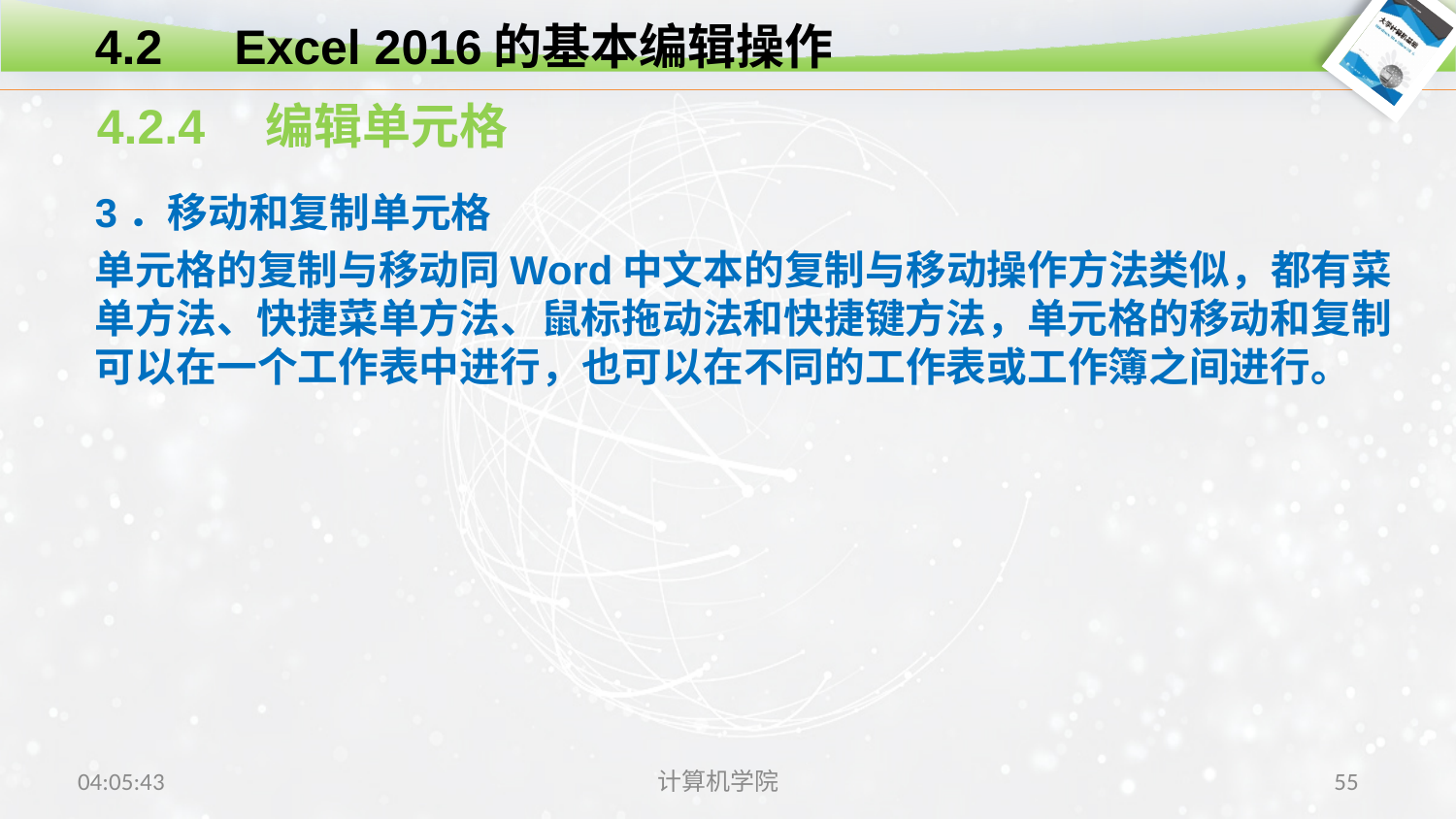

4.2　Excel 2016的基本编辑操作
4.2.4　编辑单元格

3．移动和复制单元格
单元格的复制与移动同Word中文本的复制与移动操作方法类似，都有菜单方法、快捷菜单方法、鼠标拖动法和快捷键方法，单元格的移动和复制可以在一个工作表中进行，也可以在不同的工作表或工作簿之间进行。